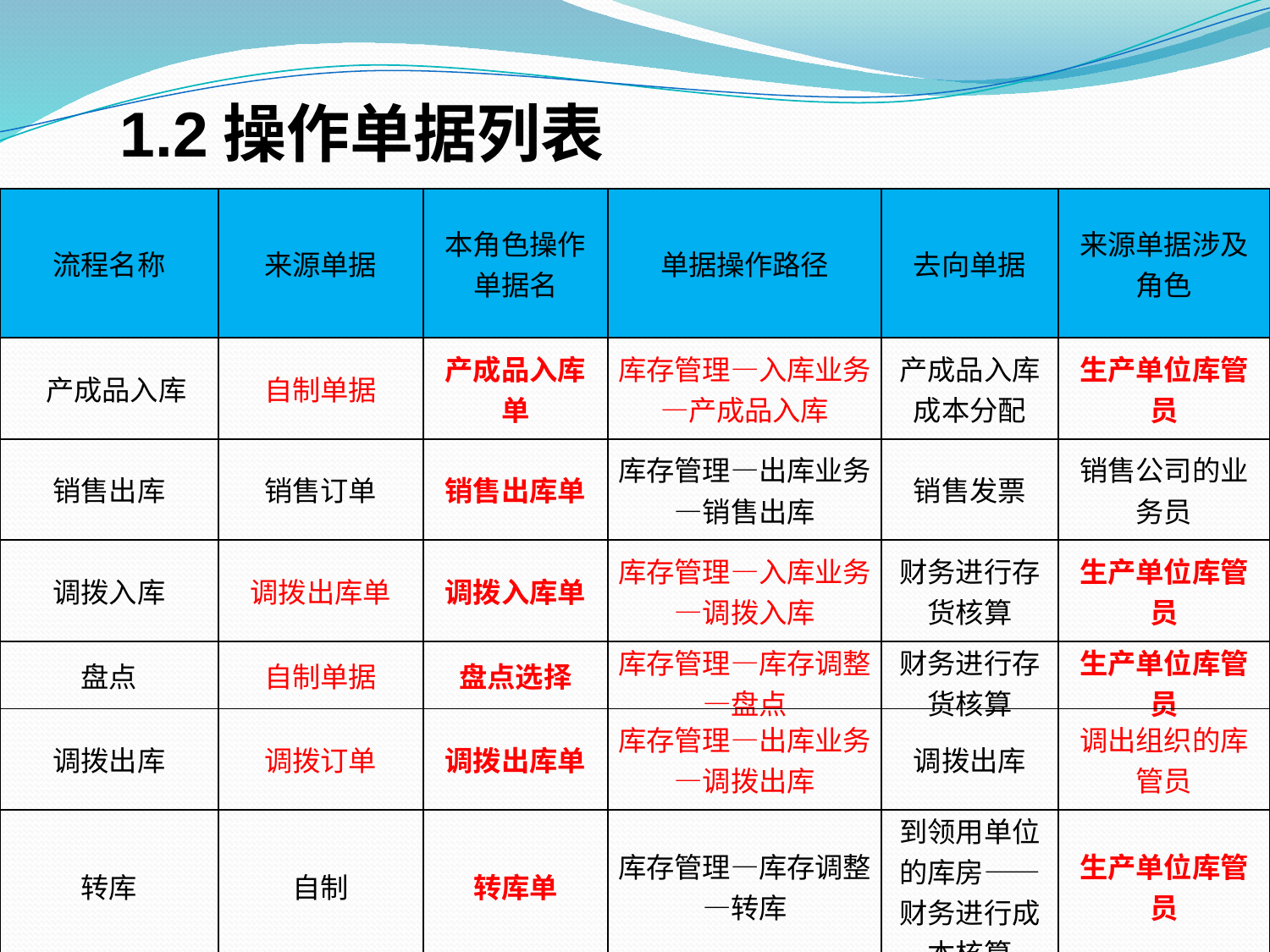

2操作单据列表

| 流程名称 | 来源单据 | 本角色操作单据名 | 单据操作路径 | 去向单据 | 来源单据涉及角色 |
| --- | --- | --- | --- | --- | --- |
| 产成品入库 | 自制单据 | 产成品入库单 | 库存管理—入库业务—产成品入库 | 产成品入库成本分配 | 生产单位库管员 |
| 销售出库 | 销售订单 | 销售出库单 | 库存管理—出库业务—销售出库 | 销售发票 | 销售公司的业务员 |
| 调拨入库 | 调拨出库单 | 调拨入库单 | 库存管理—入库业务—调拨入库 | 财务进行存货核算 | 生产单位库管员 |
| 盘点 | 自制单据 | 盘点选择 | 库存管理—库存调整—盘点 | 财务进行存货核算 | 生产单位库管员 |
| 调拨出库 | 调拨订单 | 调拨出库单 | 库存管理—出库业务—调拨出库 | 调拨出库 | 调出组织的库管员 |
| 转库 | 自制 | 转库单 | 库存管理—库存调整—转库 | 到领用单位的库房——财务进行成本核算 | 生产单位库管员 |